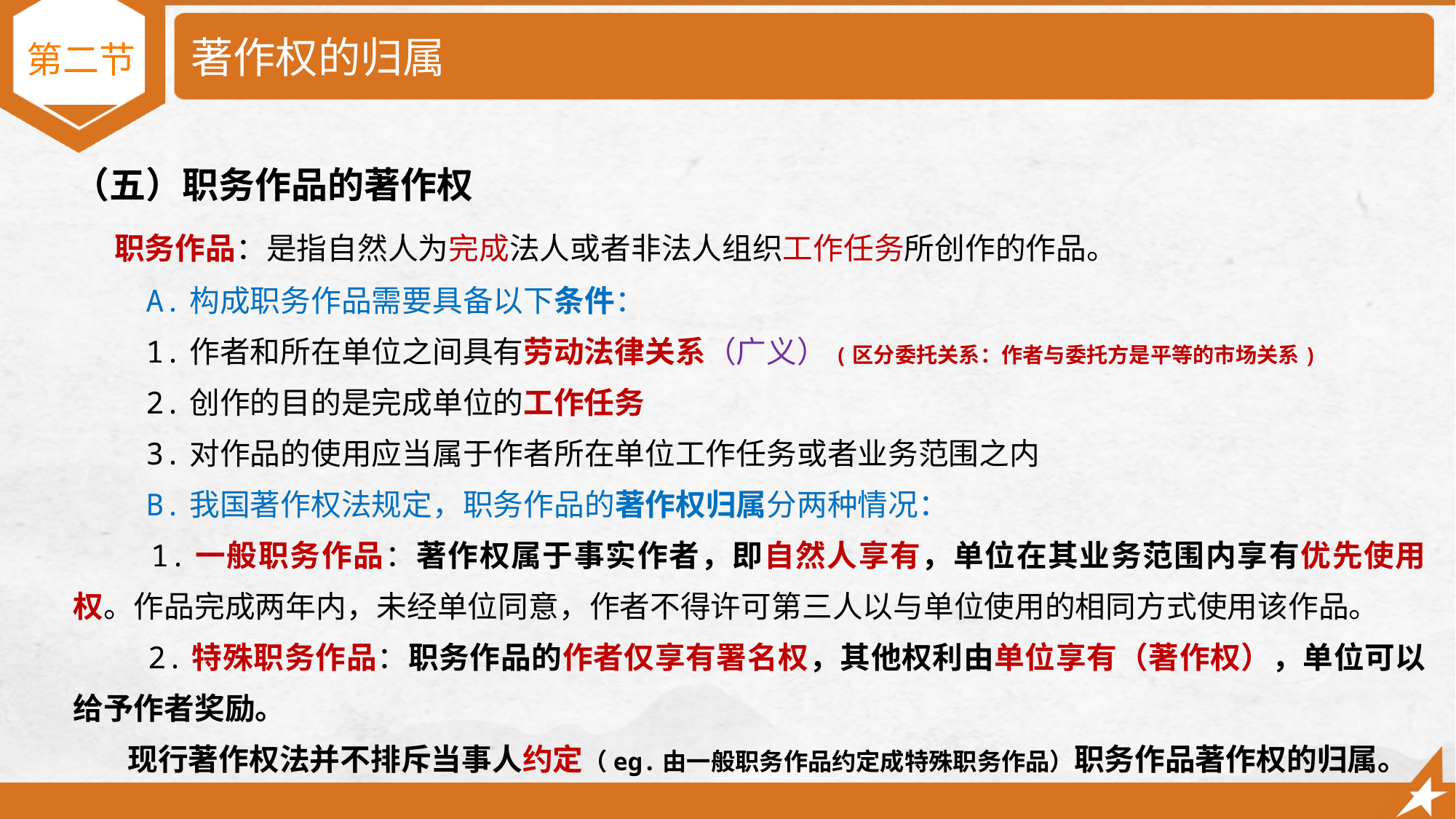

# 著作权的归属
第二节
（五）职务作品的著作权
    职务作品：是指自然人为完成法人或者非法人组织工作任务所创作的作品。
    A.构成职务作品需要具备以下条件：
    1.作者和所在单位之间具有劳动法律关系（广义）(区分委托关系：作者与委托方是平等的市场关系)
    2.创作的目的是完成单位的工作任务
    3.对作品的使用应当属于作者所在单位工作任务或者业务范围之内
    B.我国著作权法规定，职务作品的著作权归属分两种情况：
    1.一般职务作品：著作权属于事实作者，即自然人享有，单位在其业务范围内享有优先使用权。作品完成两年内，未经单位同意，作者不得许可第三人以与单位使用的相同方式使用该作品。
    2.特殊职务作品：职务作品的作者仅享有署名权，其他权利由单位享有（著作权），单位可以给予作者奖励。
现行著作权法并不排斥当事人约定（eg.由一般职务作品约定成特殊职务作品）职务作品著作权的归属。